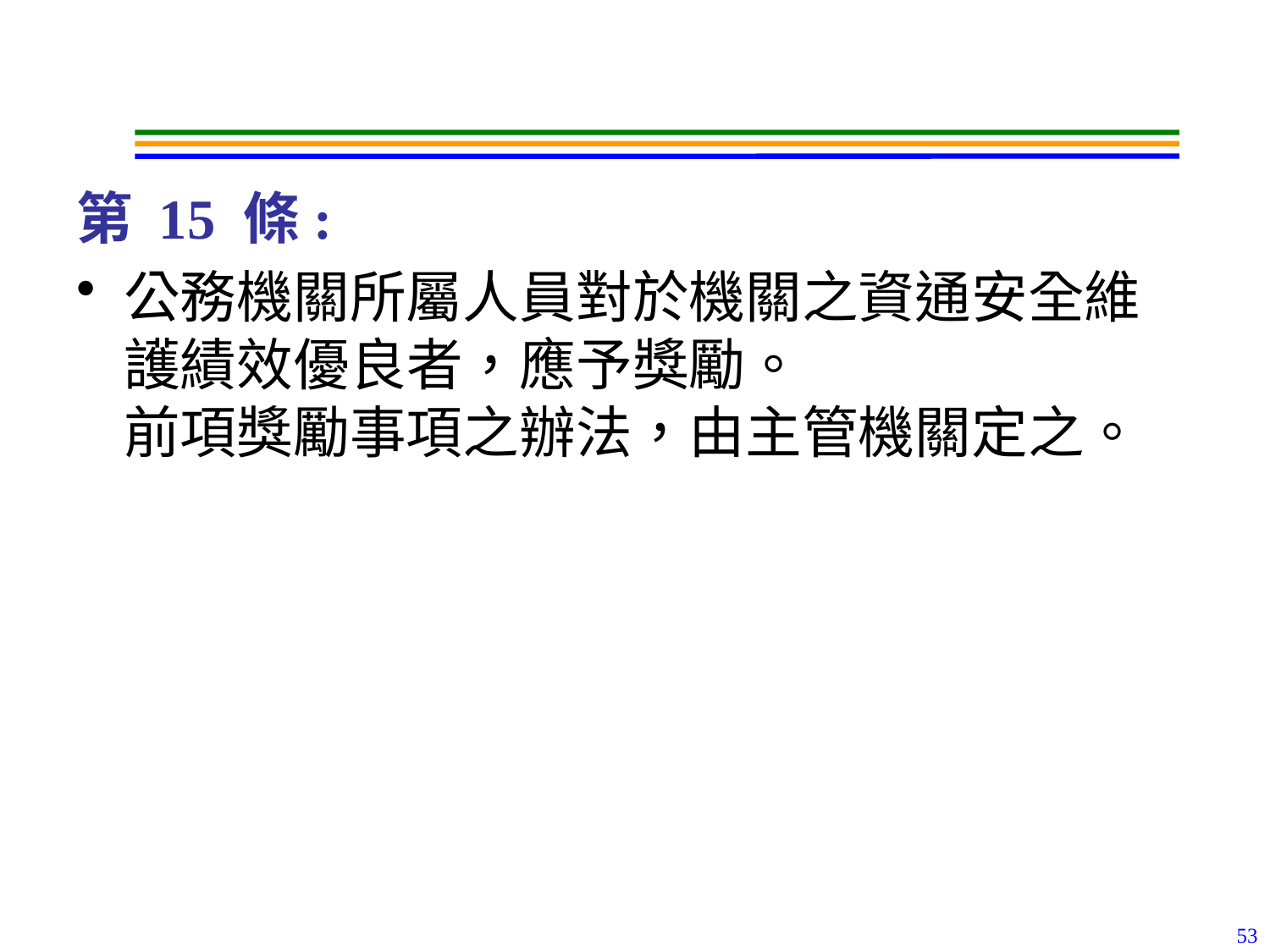

#
第 15 條:
公務機關所屬人員對於機關之資通安全維護績效優良者，應予獎勵。
前項獎勵事項之辦法，由主管機關定之。

53